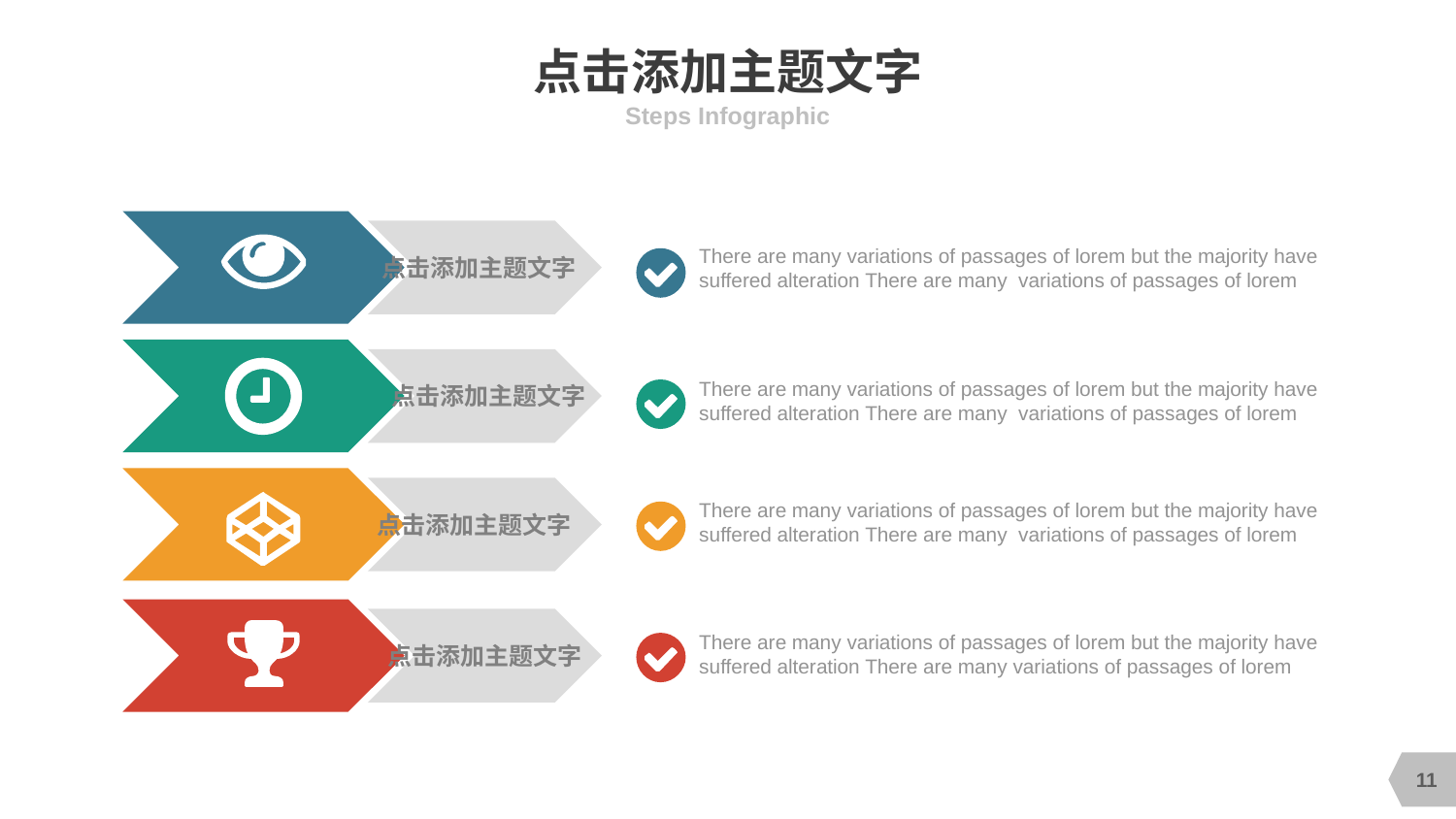

# 点击添加主题文字
Steps Infographic

点击添加主题文字

There are many variations of passages of lorem but the majority have suffered alteration There are many  variations of passages of lorem

点击添加主题文字

There are many variations of passages of lorem but the majority have suffered alteration There are many  variations of passages of lorem

点击添加主题文字

There are many variations of passages of lorem but the majority have suffered alteration There are many  variations of passages of lorem

点击添加主题文字

There are many variations of passages of lorem but the majority have suffered alteration There are many variations of passages of lorem

11